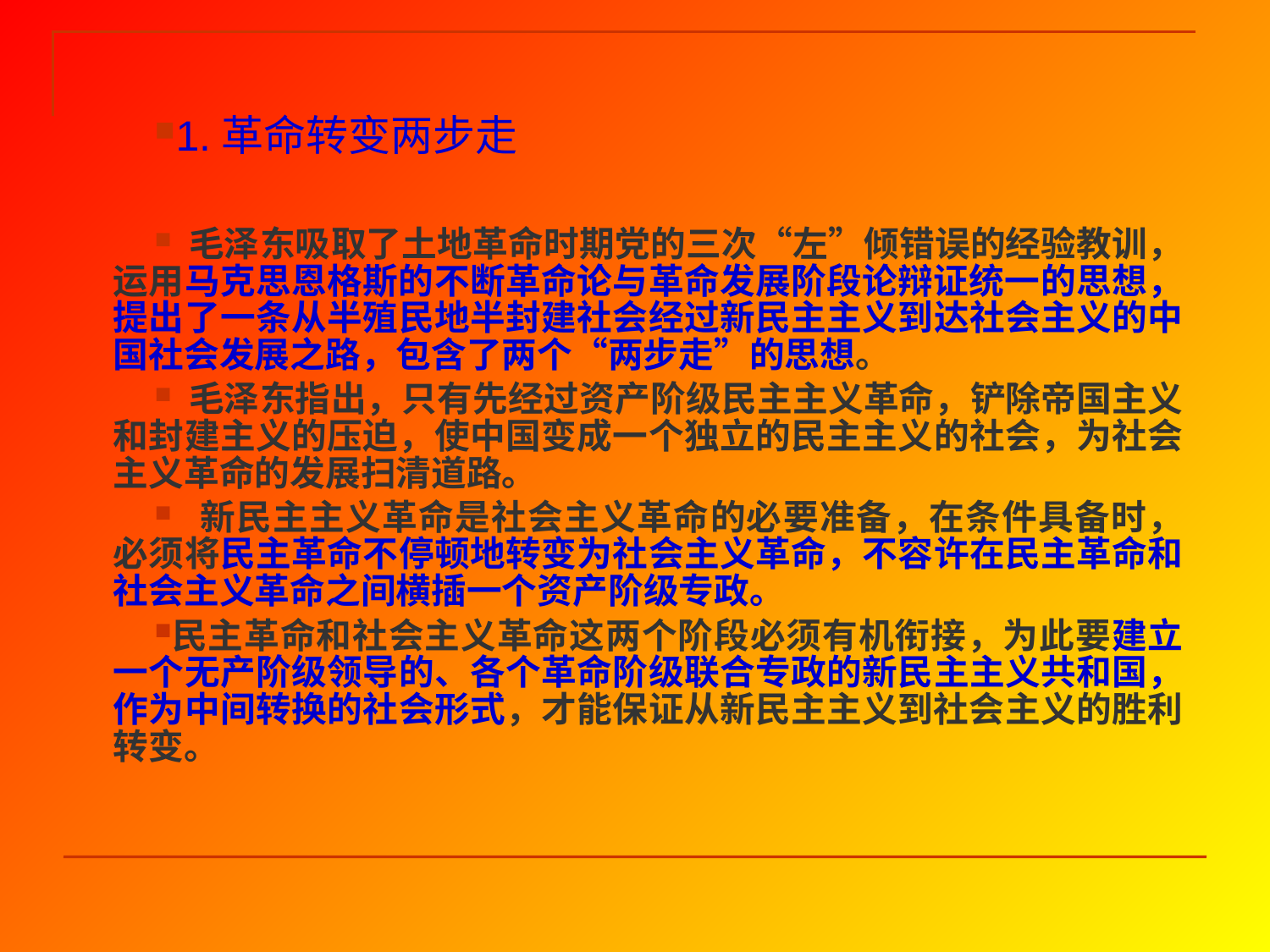

1.革命转变两步走

 毛泽东吸取了土地革命时期党的三次“左”倾错误的经验教训，运用马克思恩格斯的不断革命论与革命发展阶段论辩证统一的思想，提出了一条从半殖民地半封建社会经过新民主主义到达社会主义的中国社会发展之路，包含了两个“两步走”的思想。
 毛泽东指出，只有先经过资产阶级民主主义革命，铲除帝国主义和封建主义的压迫，使中国变成一个独立的民主主义的社会，为社会主义革命的发展扫清道路。
  新民主主义革命是社会主义革命的必要准备，在条件具备时，必须将民主革命不停顿地转变为社会主义革命，不容许在民主革命和社会主义革命之间横插一个资产阶级专政。
民主革命和社会主义革命这两个阶段必须有机衔接，为此要建立一个无产阶级领导的、各个革命阶级联合专政的新民主主义共和国，作为中间转换的社会形式，才能保证从新民主主义到社会主义的胜利转变。